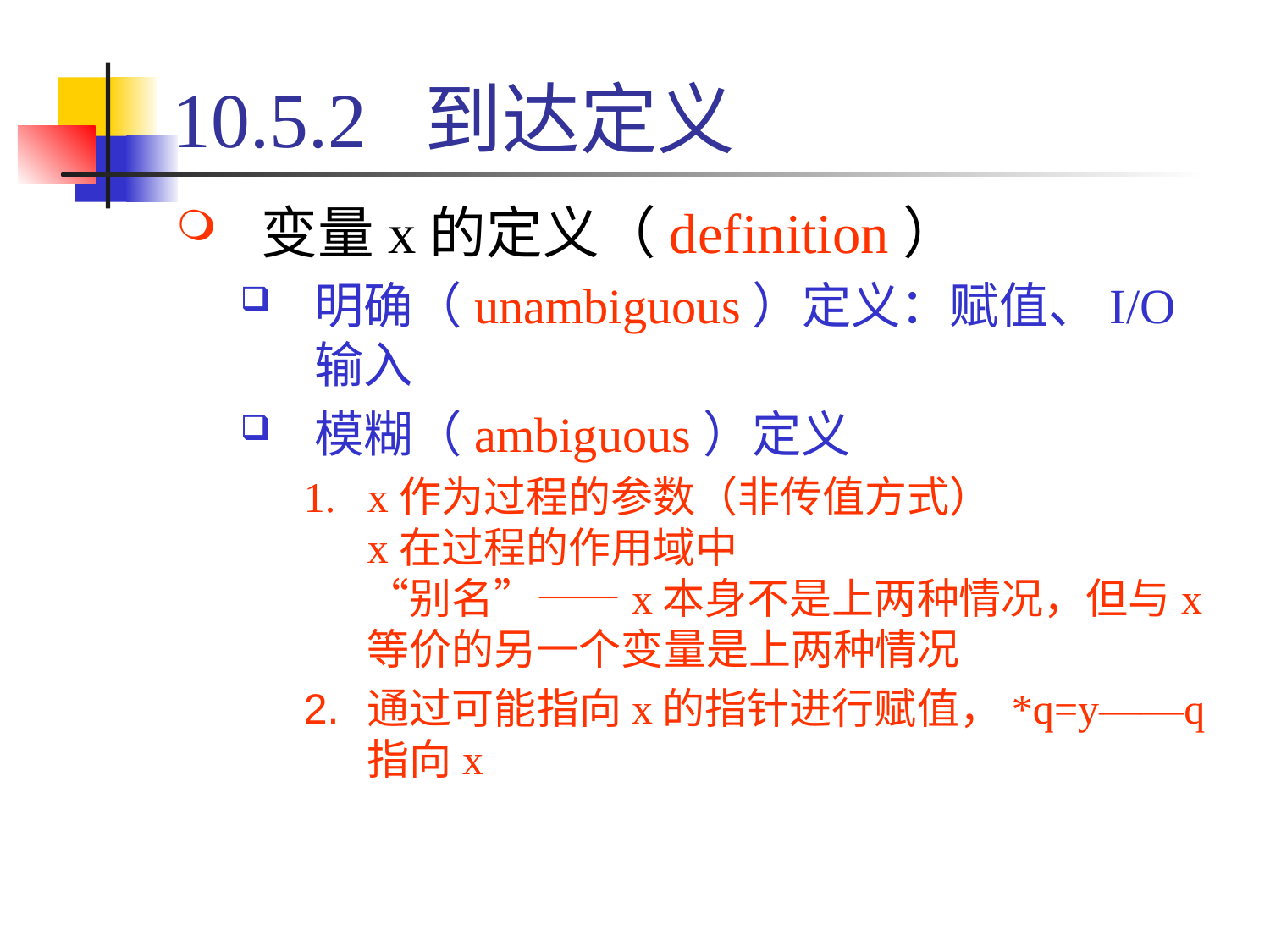

# 10.5.2  到达定义
变量x的定义（definition）
明确（unambiguous）定义：赋值、I/O输入
模糊（ambiguous）定义
x作为过程的参数（非传值方式）
x在过程的作用域中
“别名”——x本身不是上两种情况，但与x等价的另一个变量是上两种情况
通过可能指向x的指针进行赋值，*q=y——q指向x